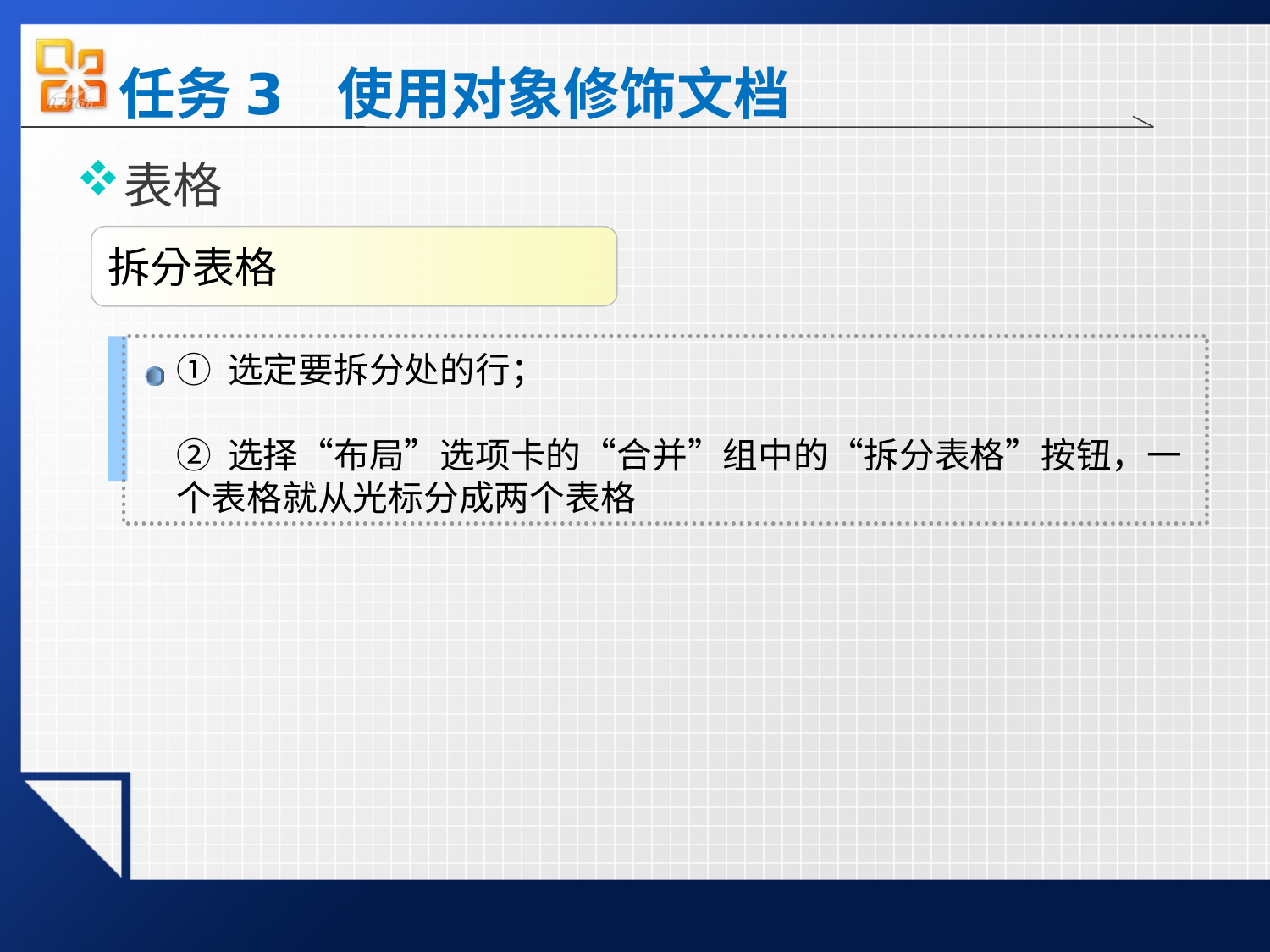

# 任务3  使用对象修饰文档
表格

拆分表格
① 选定要拆分处的行；

② 选择“布局”选项卡的“合并”组中的“拆分表格”按钮，一个表格就从光标分成两个表格